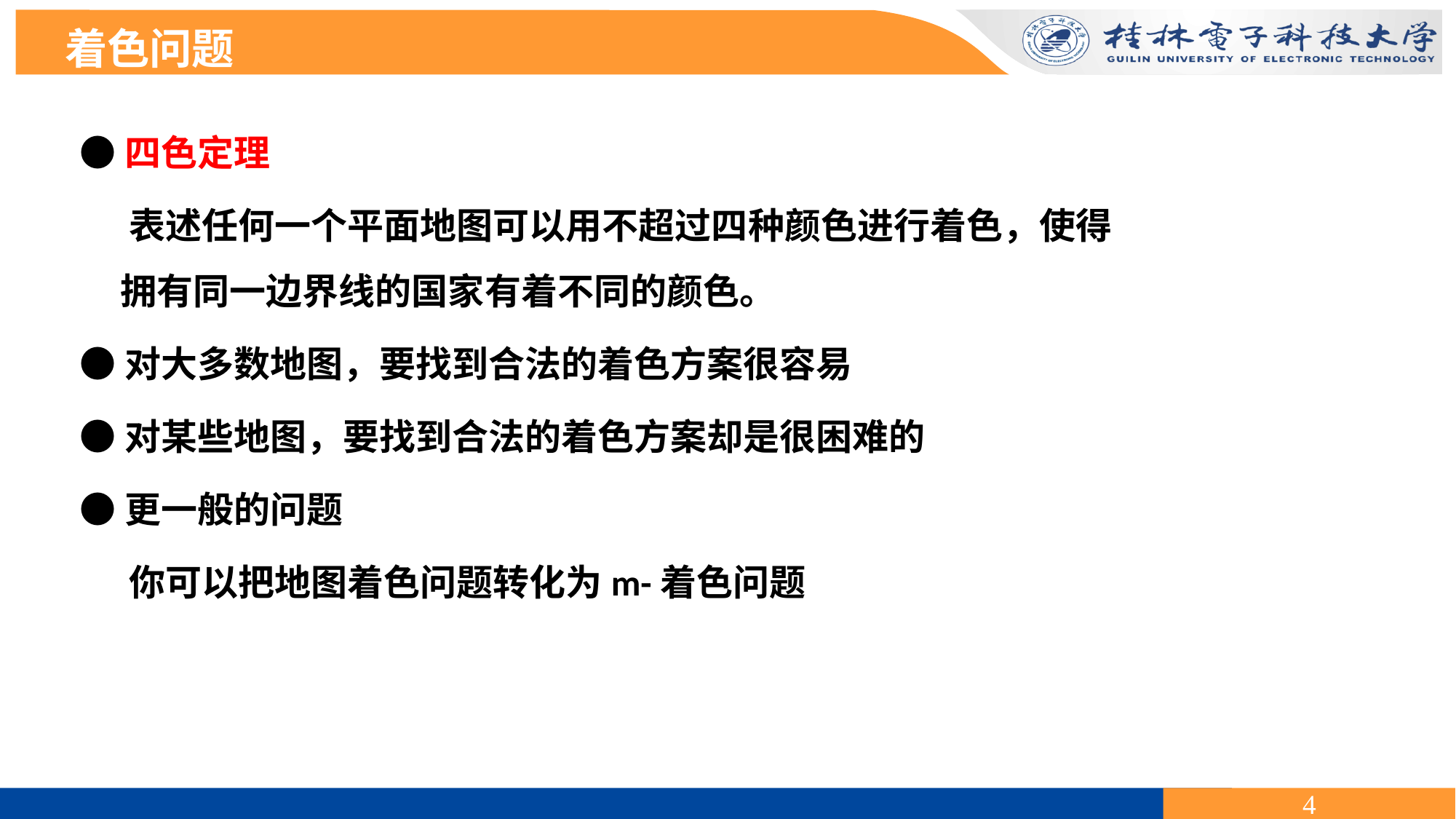

着色问题
●四色定理
     表述任何一个平面地图可以用不超过四种颜色进行着色，使得拥有同一边界线的国家有着不同的颜色。
●对大多数地图，要找到合法的着色方案很容易
●对某些地图，要找到合法的着色方案却是很困难的
●更一般的问题
     你可以把地图着色问题转化为m-着色问题